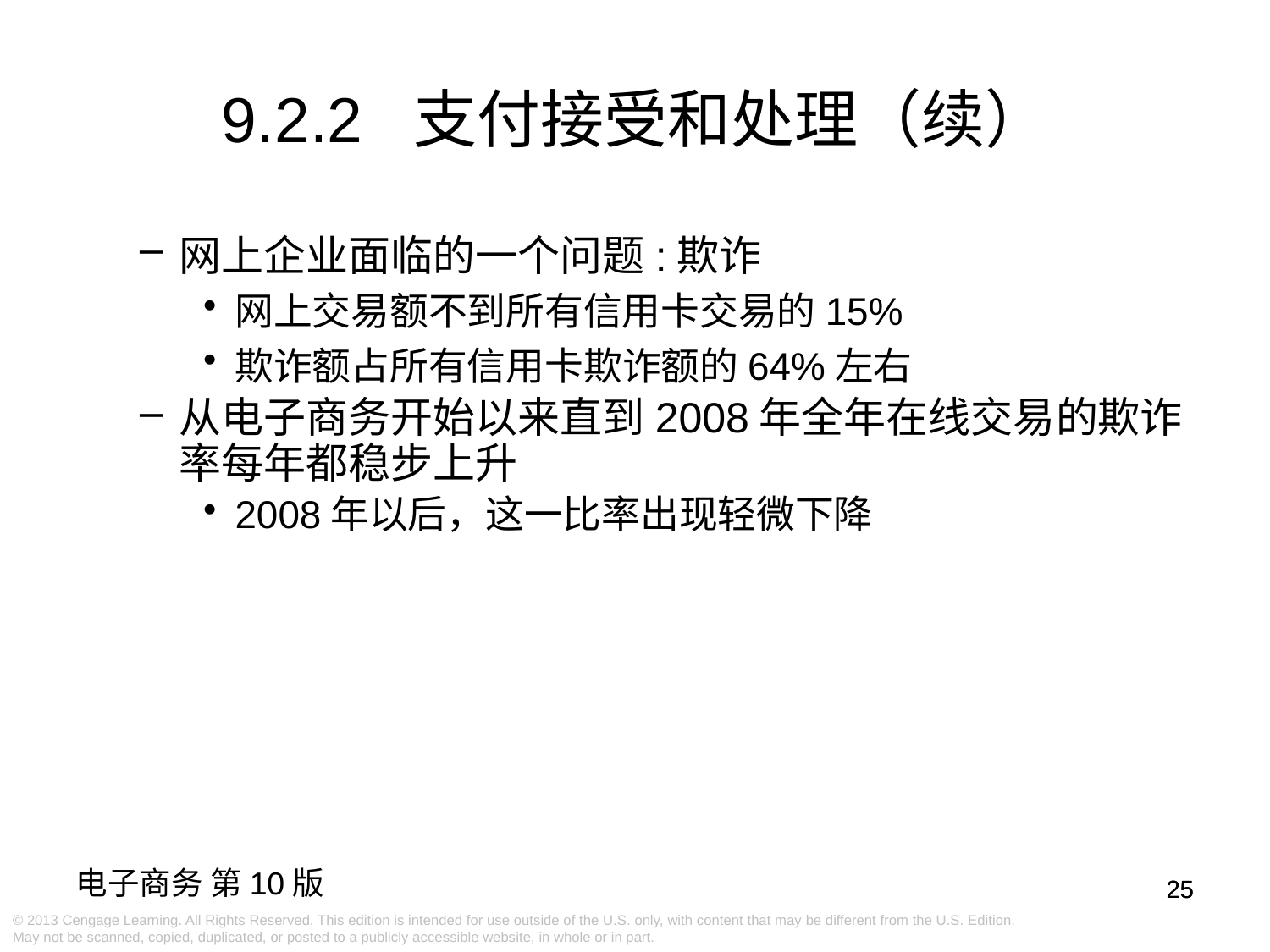

# 9.2.2  支付接受和处理（续）
网上企业面临的一个问题:欺诈
网上交易额不到所有信用卡交易的15%
欺诈额占所有信用卡欺诈额的64%左右
从电子商务开始以来直到2008年全年在线交易的欺诈率每年都稳步上升
2008年以后，这一比率出现轻微下降
25
25